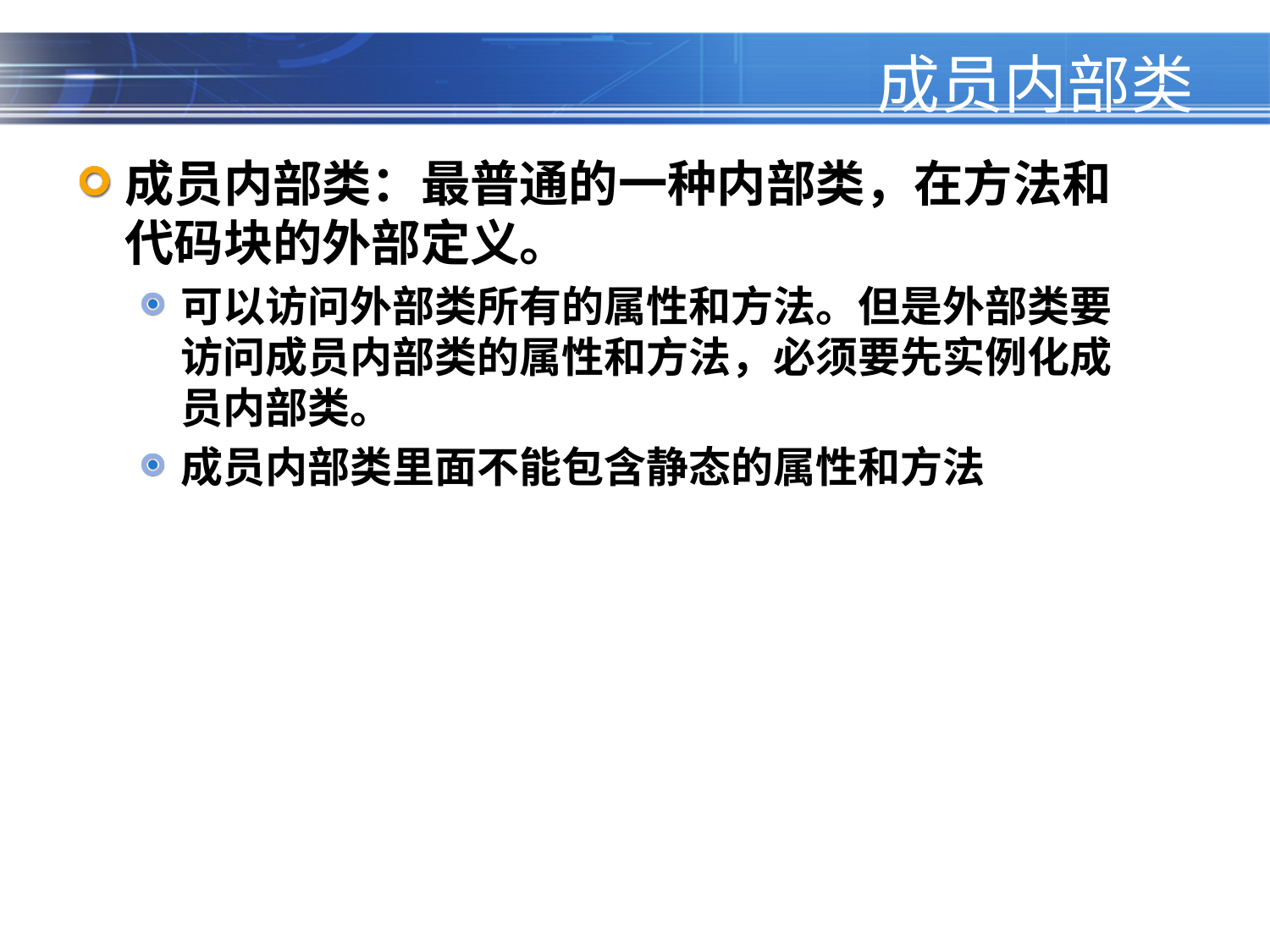

# 成员内部类
成员内部类：最普通的一种内部类，在方法和代码块的外部定义。
可以访问外部类所有的属性和方法。但是外部类要访问成员内部类的属性和方法，必须要先实例化成员内部类。
成员内部类里面不能包含静态的属性和方法